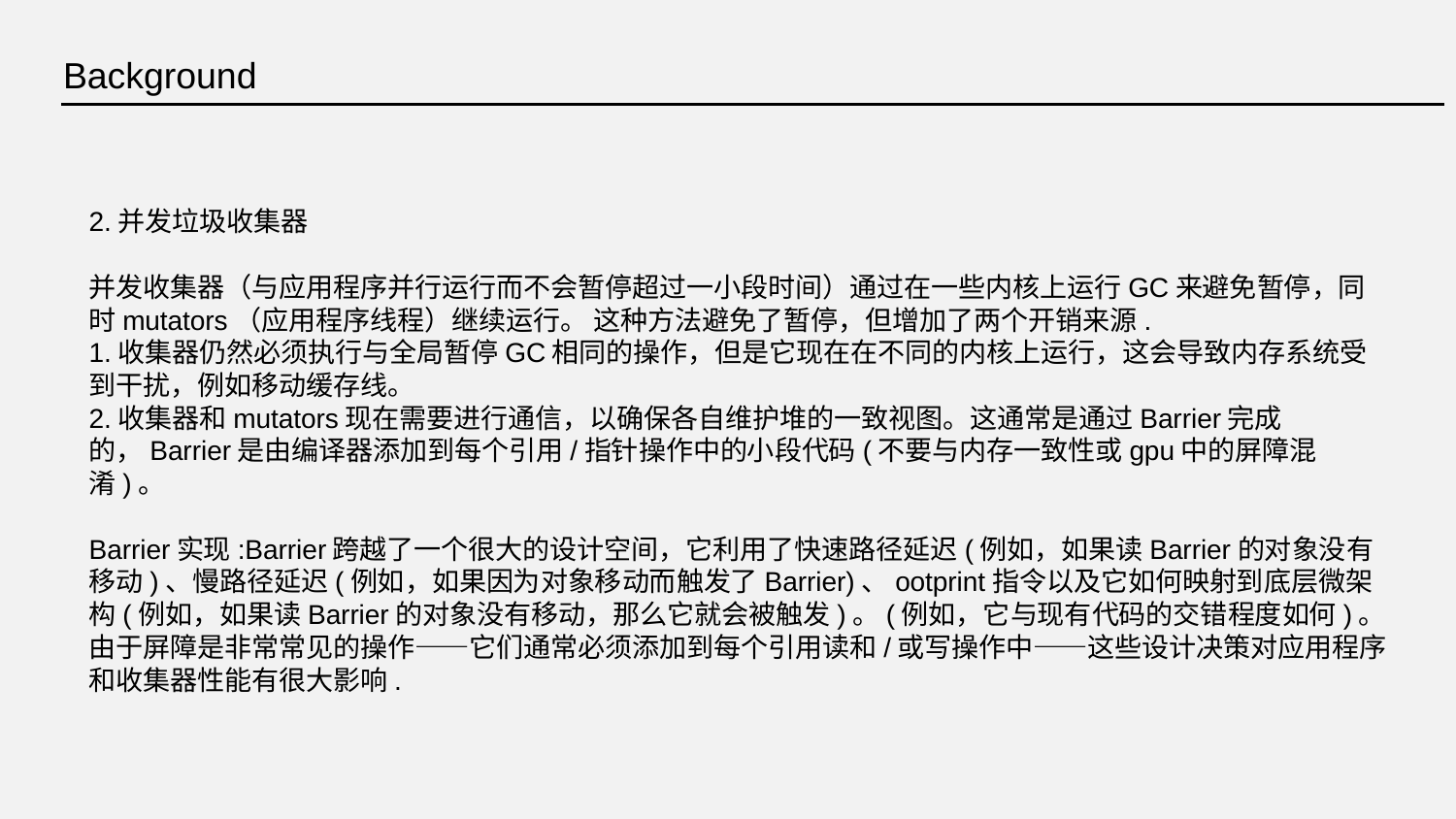

Background
2.并发垃圾收集器

并发收集器（与应用程序并行运行而不会暂停超过一小段时间）通过在一些内核上运行GC来避免暂停，同时mutators（应用程序线程）继续运行。 这种方法避免了暂停，但增加了两个开销来源.
1.收集器仍然必须执行与全局暂停GC相同的操作，但是它现在在不同的内核上运行，这会导致内存系统受到干扰，例如移动缓存线。
2.收集器和mutators现在需要进行通信，以确保各自维护堆的一致视图。这通常是通过Barrier完成的，Barrier是由编译器添加到每个引用/指针操作中的小段代码(不要与内存一致性或gpu中的屏障混淆)。

Barrier实现:Barrier跨越了一个很大的设计空间，它利用了快速路径延迟(例如，如果读Barrier的对象没有移动)、慢路径延迟(例如，如果因为对象移动而触发了Barrier)、ootprint指令以及它如何映射到底层微架构(例如，如果读Barrier的对象没有移动，那么它就会被触发)。(例如，它与现有代码的交错程度如何)。由于屏障是非常常见的操作——它们通常必须添加到每个引用读和/或写操作中——这些设计决策对应用程序和收集器性能有很大影响.